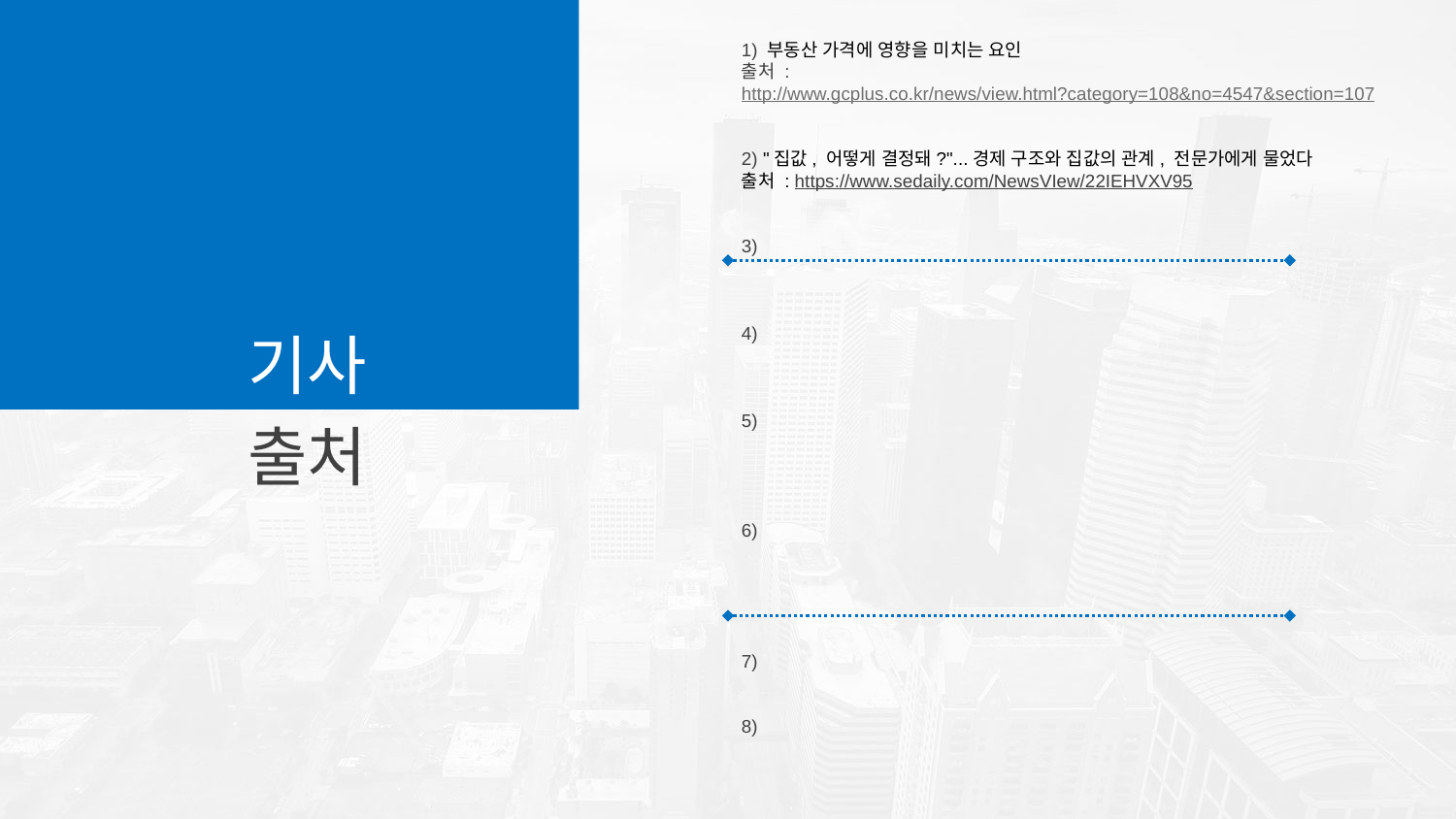

1) 부동산 가격에 영향을 미치는 요인
출처 : http://www.gcplus.co.kr/news/view.html?category=108&no=4547&section=107

2) "집값, 어떻게 결정돼?"...경제 구조와 집값의 관계, 전문가에게 물었다
출처 : https://www.sedaily.com/NewsVIew/22IEHVXV95

3)

4)

5)

6)

7)

8)

기사
 출처